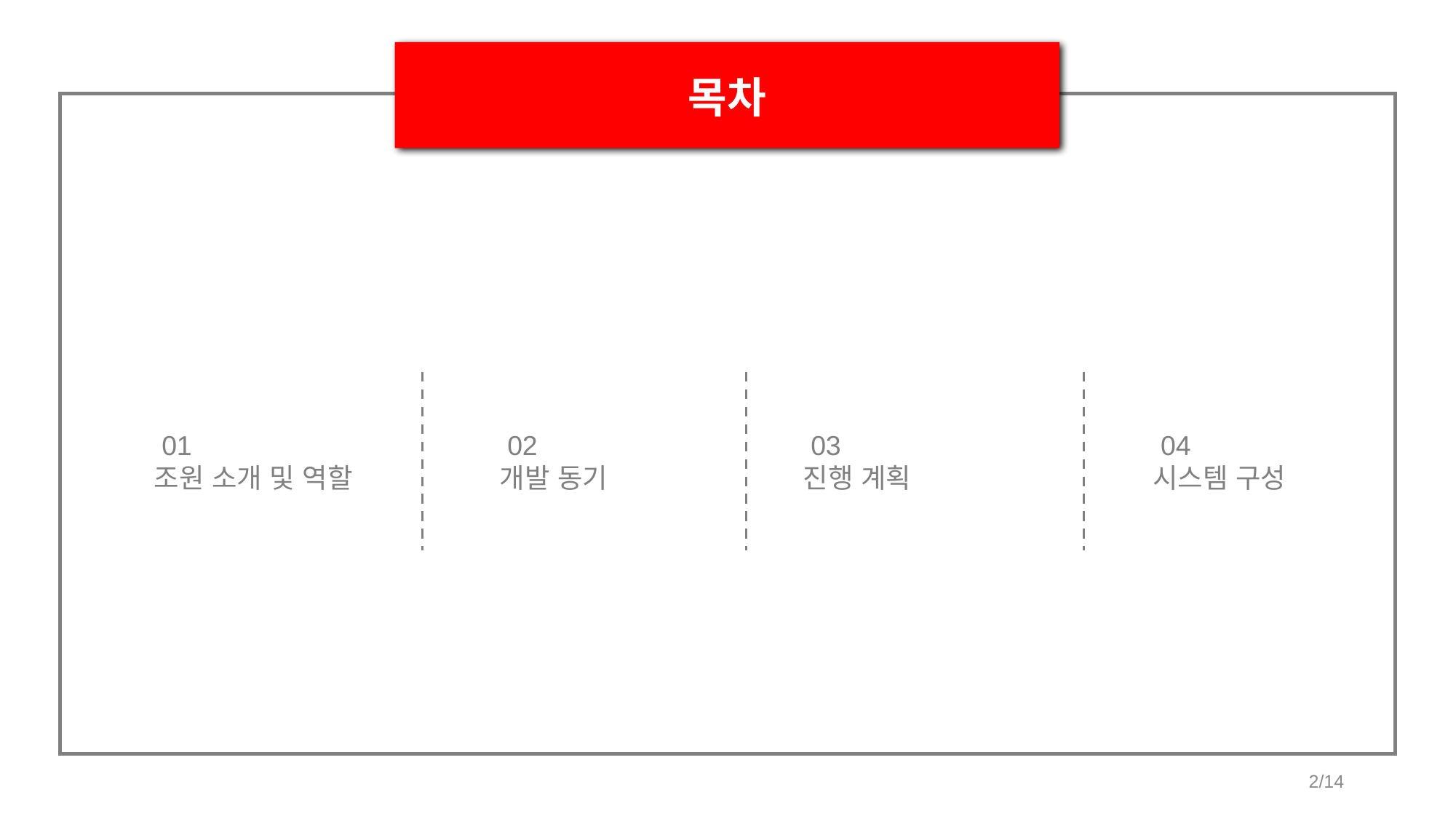

목차

 04
시스템 구성
 01
조원 소개 및 역할
 02
개발 동기
 03
진행 계획
2/14